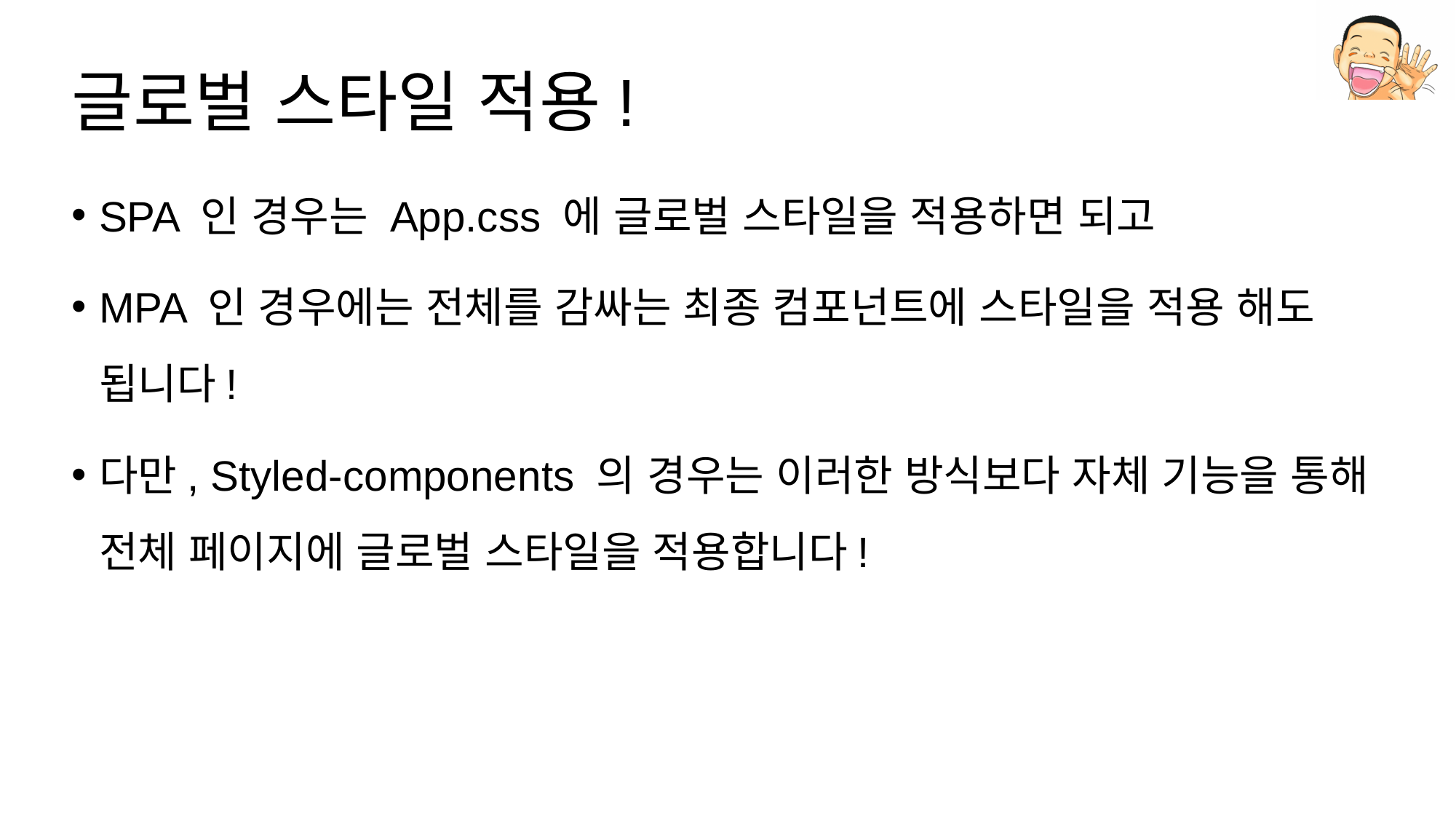

# 글로벌 스타일 적용!
SPA 인 경우는 App.css 에 글로벌 스타일을 적용하면 되고
MPA 인 경우에는 전체를 감싸는 최종 컴포넌트에 스타일을 적용 해도 됩니다!
다만, Styled-components 의 경우는 이러한 방식보다 자체 기능을 통해 전체 페이지에 글로벌 스타일을 적용합니다!